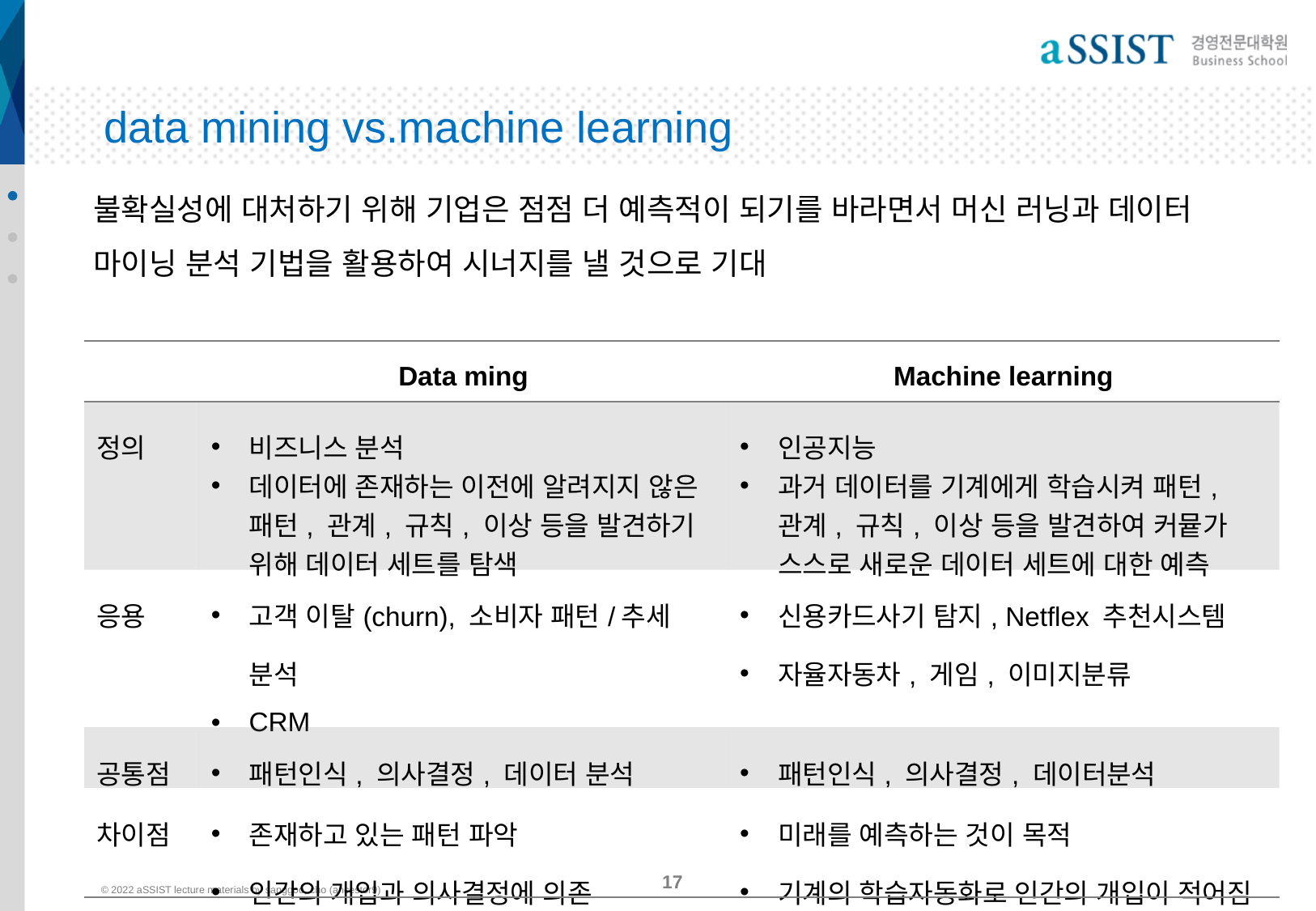

# data mining vs.machine learning
불확실성에 대처하기 위해 기업은 점점 더 예측적이 되기를 바라면서 머신 러닝과 데이터 마이닝 분석 기법을 활용하여 시너지를 낼 것으로 기대
|  | Data ming | Machine learning |
| --- | --- | --- |
| 정의 | 비즈니스 분석 데이터에 존재하는 이전에 알려지지 않은 패턴, 관계, 규칙, 이상 등을 발견하기 위해 데이터 세트를 탐색 | 인공지능 과거 데이터를 기계에게 학습시켜 패턴, 관계, 규칙, 이상 등을 발견하여 커뮽가 스스로 새로운 데이터 세트에 대한 예측 |
| 응용 | 고객 이탈(churn), 소비자 패턴/추세 분석 CRM | 신용카드사기 탐지, Netflex 추천시스템 자율자동차, 게임, 이미지분류 |
| 공통점 | 패턴인식, 의사결정, 데이터 분석 | 패턴인식, 의사결정, 데이터분석 |
| 차이점 | 존재하고 있는 패턴 파악 인간의 개입과 의사결정에 의존 | 미래를 예측하는 것이 목적 기계의 학습자동화로 인간의 개입이 적어짐 |